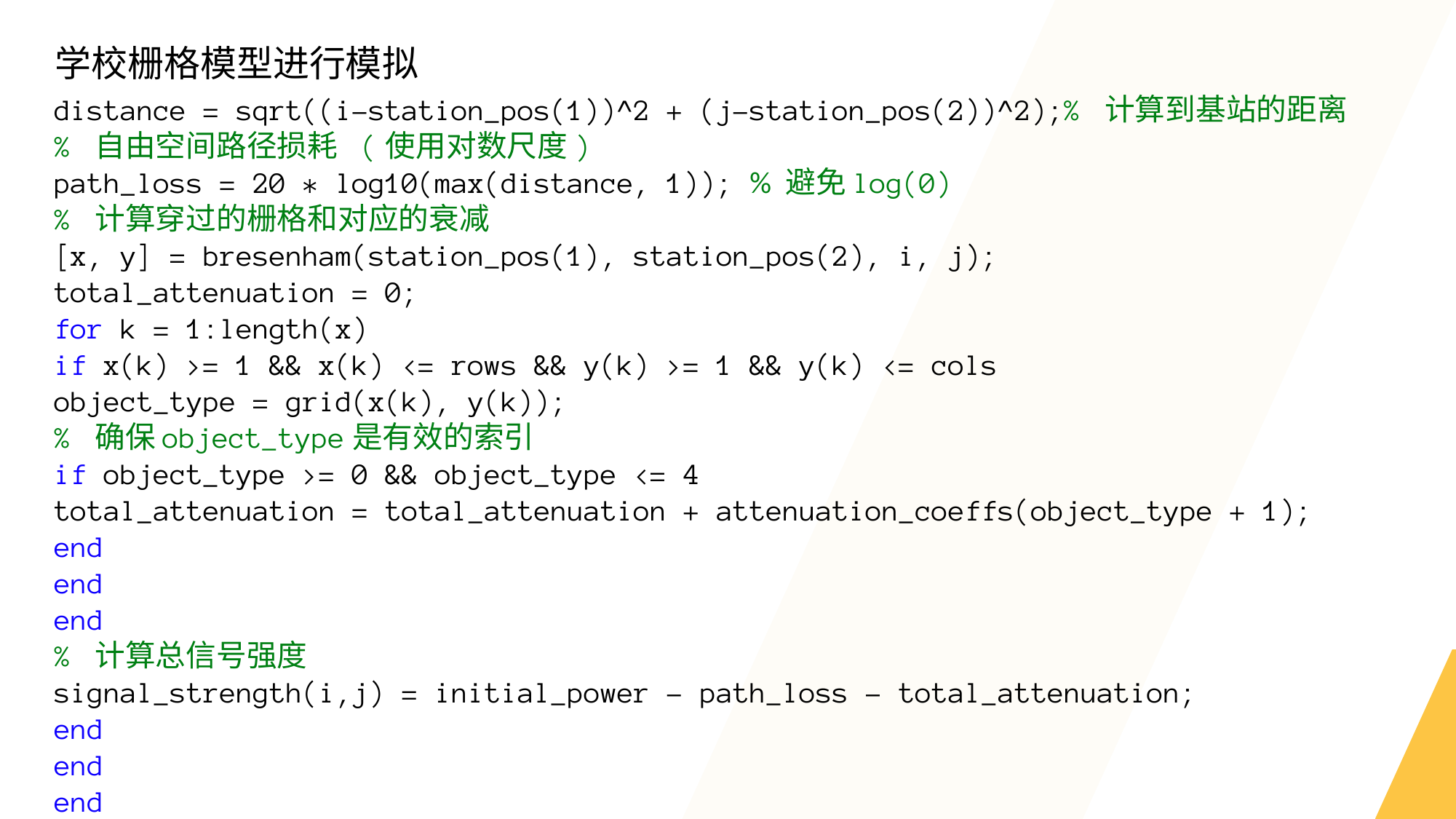

学校栅格模型进行模拟

distance = sqrt((i-station_pos(1))^2 + (j-station_pos(2))^2);% 计算到基站的距离
% 自由空间路径损耗 (使用对数尺度)
path_loss = 20 * log10(max(distance, 1)); % 避免log(0)
% 计算穿过的栅格和对应的衰减
[x, y] = bresenham(station_pos(1), station_pos(2), i, j);
total_attenuation = 0;
for k = 1:length(x)
if x(k) >= 1 && x(k) <= rows && y(k) >= 1 && y(k) <= cols
object_type = grid(x(k), y(k));
% 确保object_type是有效的索引
if object_type >= 0 && object_type <= 4
total_attenuation = total_attenuation + attenuation_coeffs(object_type + 1);
end
end
end
% 计算总信号强度
signal_strength(i,j) = initial_power - path_loss - total_attenuation;
end
end
end